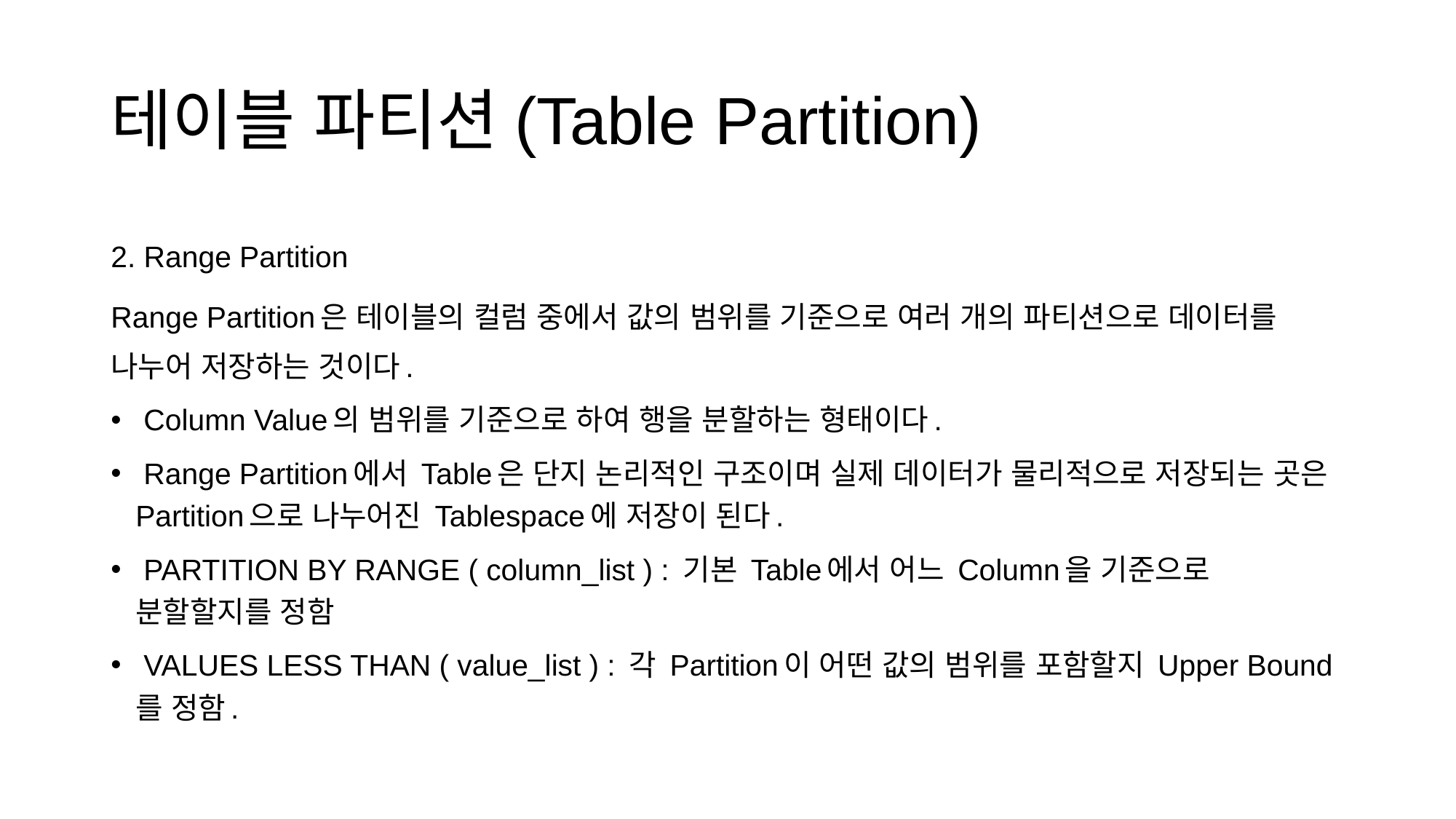

# 테이블 파티션(Table Partition)
2. Range Partition
Range Partition은 테이블의 컬럼 중에서 값의 범위를 기준으로 여러 개의 파티션으로 데이터를 나누어 저장하는 것이다.
 Column Value의 범위를 기준으로 하여 행을 분할하는 형태이다.
 Range Partition에서 Table은 단지 논리적인 구조이며 실제 데이터가 물리적으로 저장되는 곳은 Partition으로 나누어진 Tablespace에 저장이 된다.
 PARTITION BY RANGE ( column_list ) : 기본 Table에서 어느 Column을 기준으로 분할할지를 정함
 VALUES LESS THAN ( value_list ) : 각 Partition이 어떤 값의 범위를 포함할지 Upper Bound를 정함.